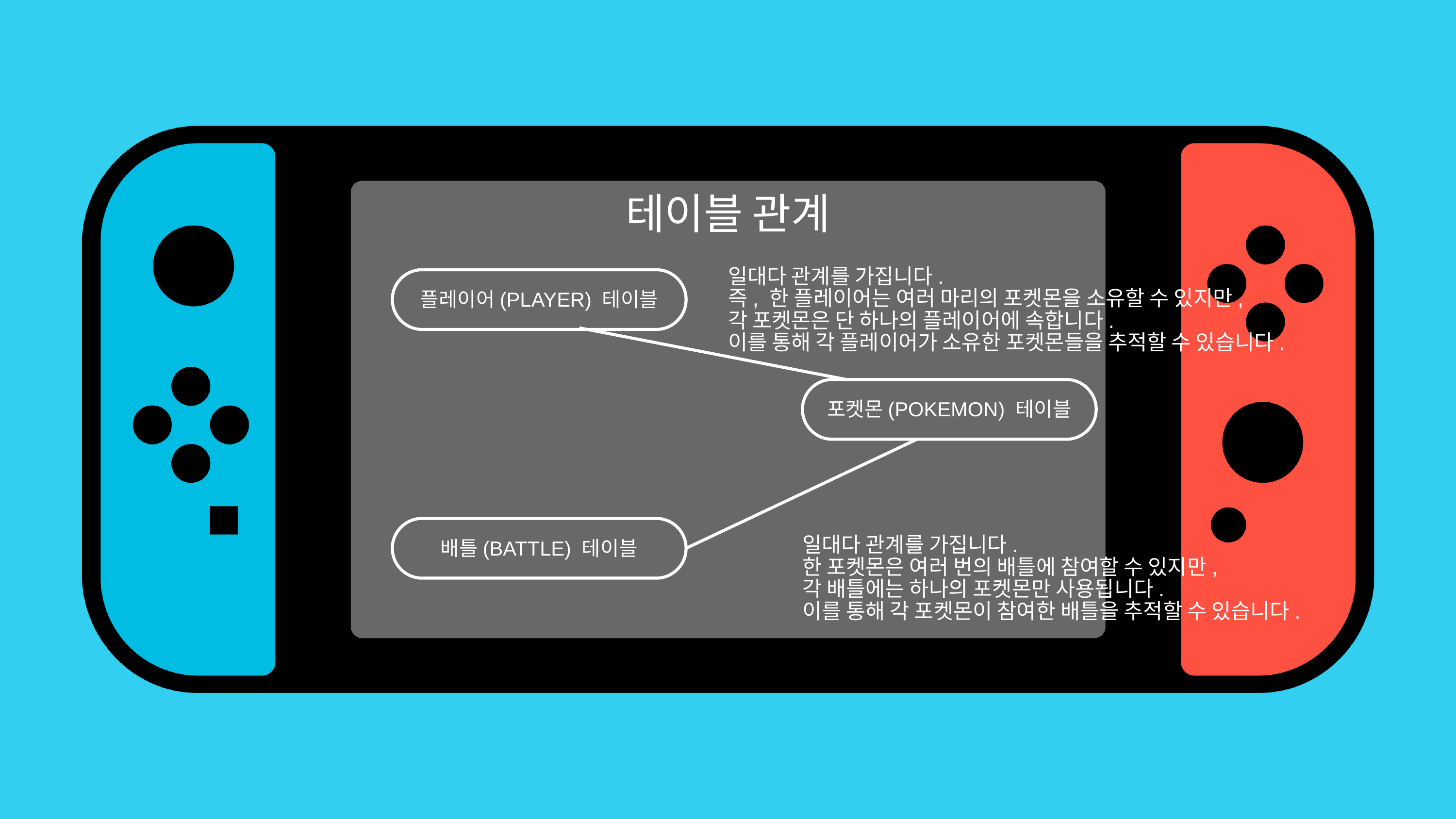

테이블 관계
일대다 관계를 가집니다.
즉, 한 플레이어는 여러 마리의 포켓몬을 소유할 수 있지만,
각 포켓몬은 단 하나의 플레이어에 속합니다.
이를 통해 각 플레이어가 소유한 포켓몬들을 추적할 수 있습니다.

플레이어(PLAYER) 테이블

포켓몬(POKEMON) 테이블

배틀(BATTLE) 테이블
일대다 관계를 가집니다.
한 포켓몬은 여러 번의 배틀에 참여할 수 있지만,
각 배틀에는 하나의 포켓몬만 사용됩니다.
이를 통해 각 포켓몬이 참여한 배틀을 추적할 수 있습니다.